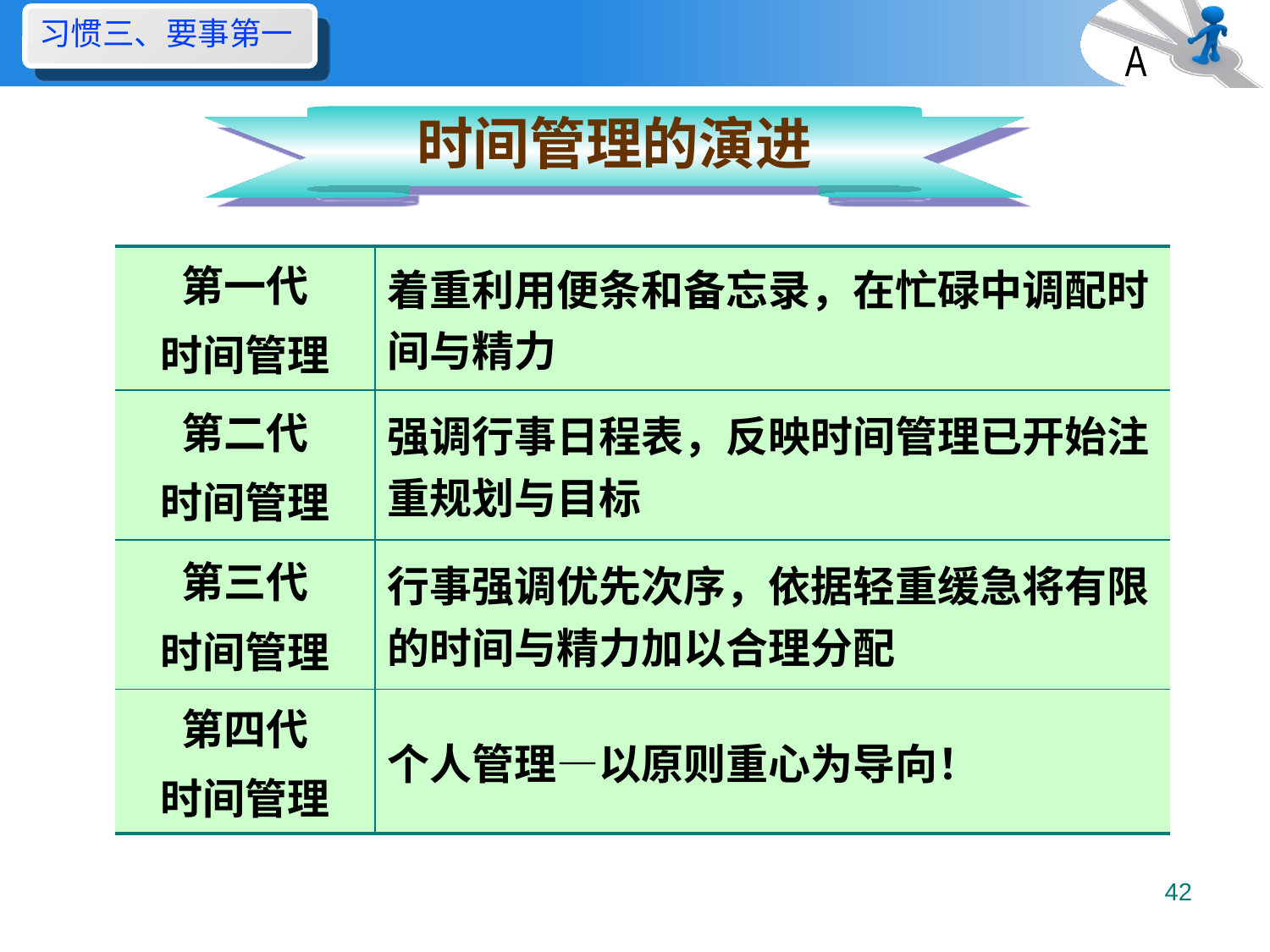

习惯三、要事第一
A
时间管理的演进
| 第一代 时间管理 | 着重利用便条和备忘录，在忙碌中调配时间与精力 |
| --- | --- |
| 第二代 时间管理 | 强调行事日程表，反映时间管理已开始注重规划与目标 |
| 第三代 时间管理 | 行事强调优先次序，依据轻重缓急将有限的时间与精力加以合理分配 |
| 第四代 时间管理 | 个人管理—以原则重心为导向！ |
42